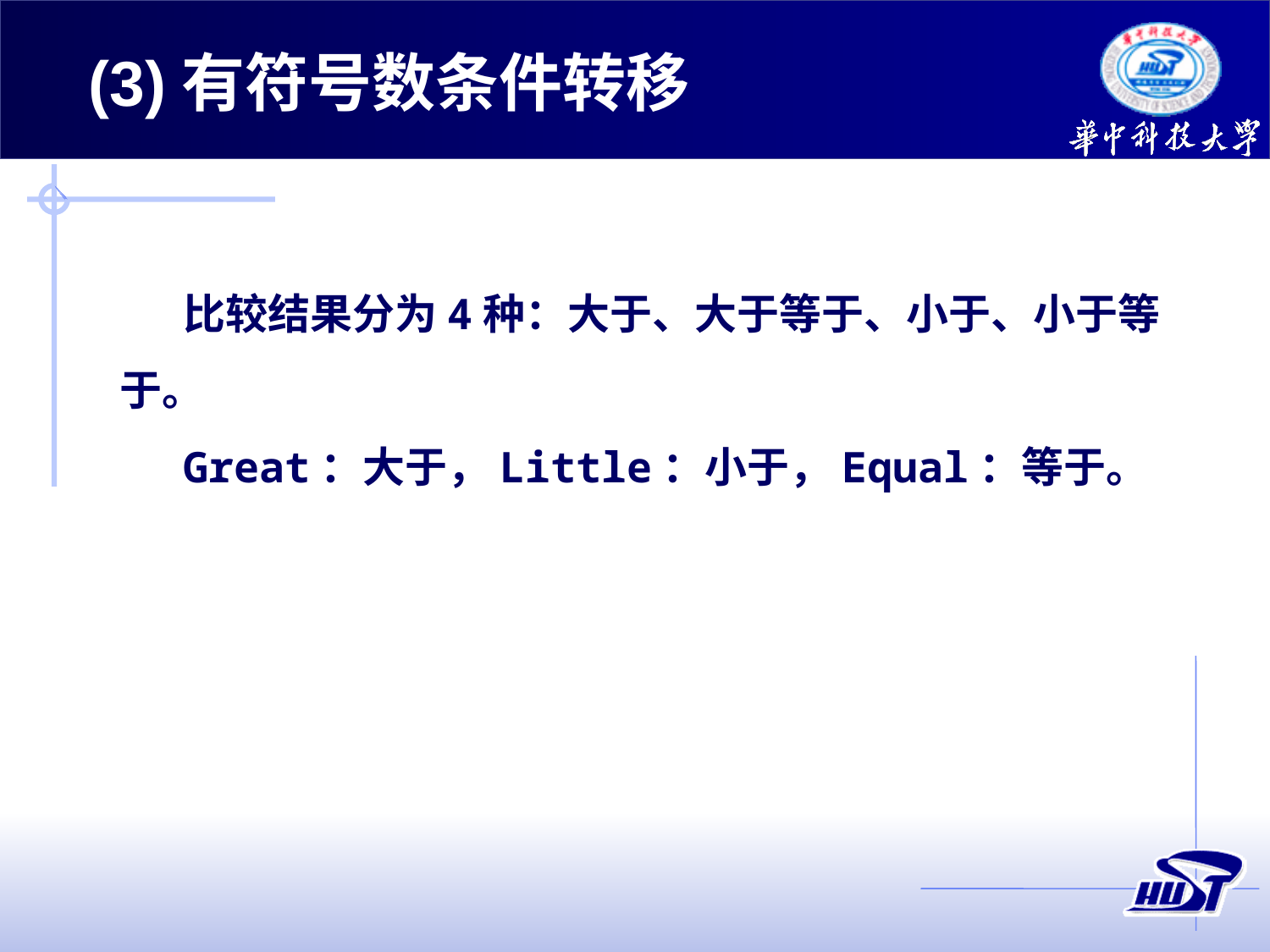

(3)有符号数条件转移
比较结果分为4种：大于、大于等于、小于、小于等于。
Great：大于，Little：小于，Equal：等于。